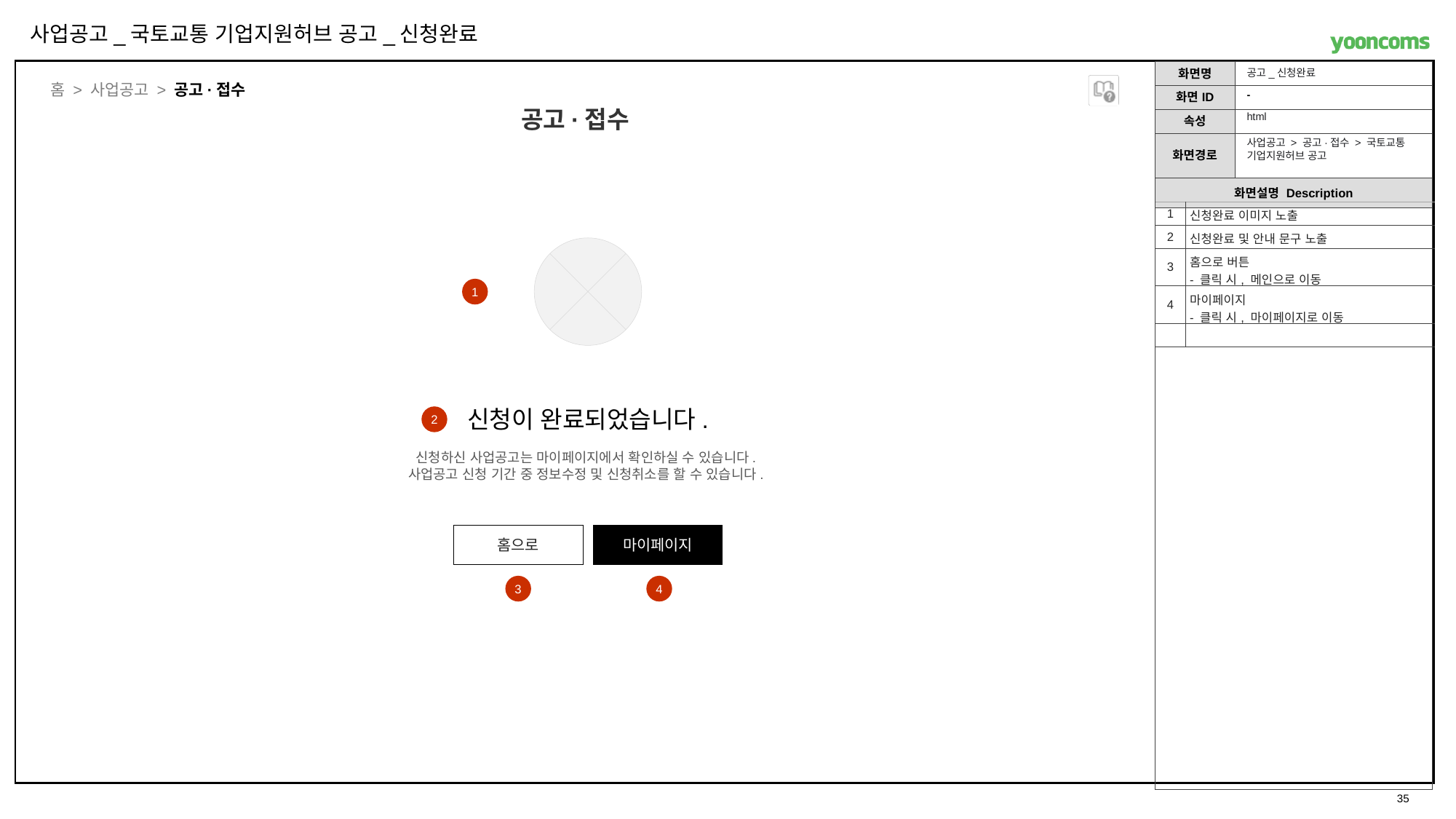

사업공고_국토교통 기업지원허브 공고_신청완료
공고_신청완료
홈 > 사업공고 > 공고·접수
-
공고·접수
html
사업공고 > 공고·접수 > 국토교통 기업지원허브 공고
| 1 | 신청완료 이미지 노출 |
| --- | --- |
| 2 | 신청완료 및 안내 문구 노출 |
| 3 | 홈으로 버튼 - 클릭 시, 메인으로 이동 |
| 4 | 마이페이지 - 클릭 시, 마이페이지로 이동 |
|  |  |

1
신청이 완료되었습니다.
2
신청하신 사업공고는 마이페이지에서 확인하실 수 있습니다.
사업공고 신청 기간 중 정보수정 및 신청취소를 할 수 있습니다.
홈으로
마이페이지
3
4